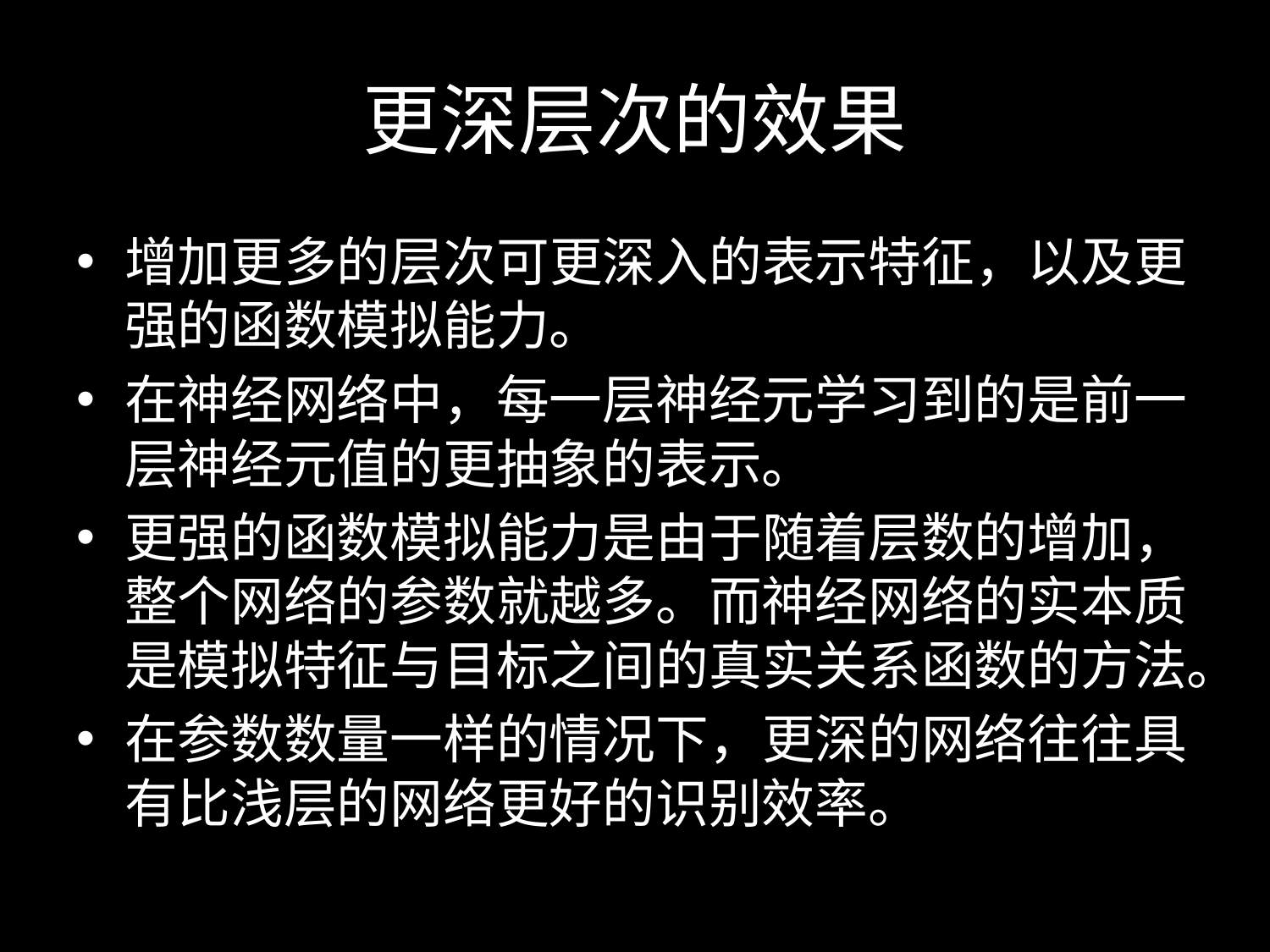

# 更深层次的效果
增加更多的层次可更深入的表示特征，以及更强的函数模拟能力。
在神经网络中，每一层神经元学习到的是前一层神经元值的更抽象的表示。
更强的函数模拟能力是由于随着层数的增加，整个网络的参数就越多。而神经网络的实本质是模拟特征与目标之间的真实关系函数的方法。
在参数数量一样的情况下，更深的网络往往具有比浅层的网络更好的识别效率。